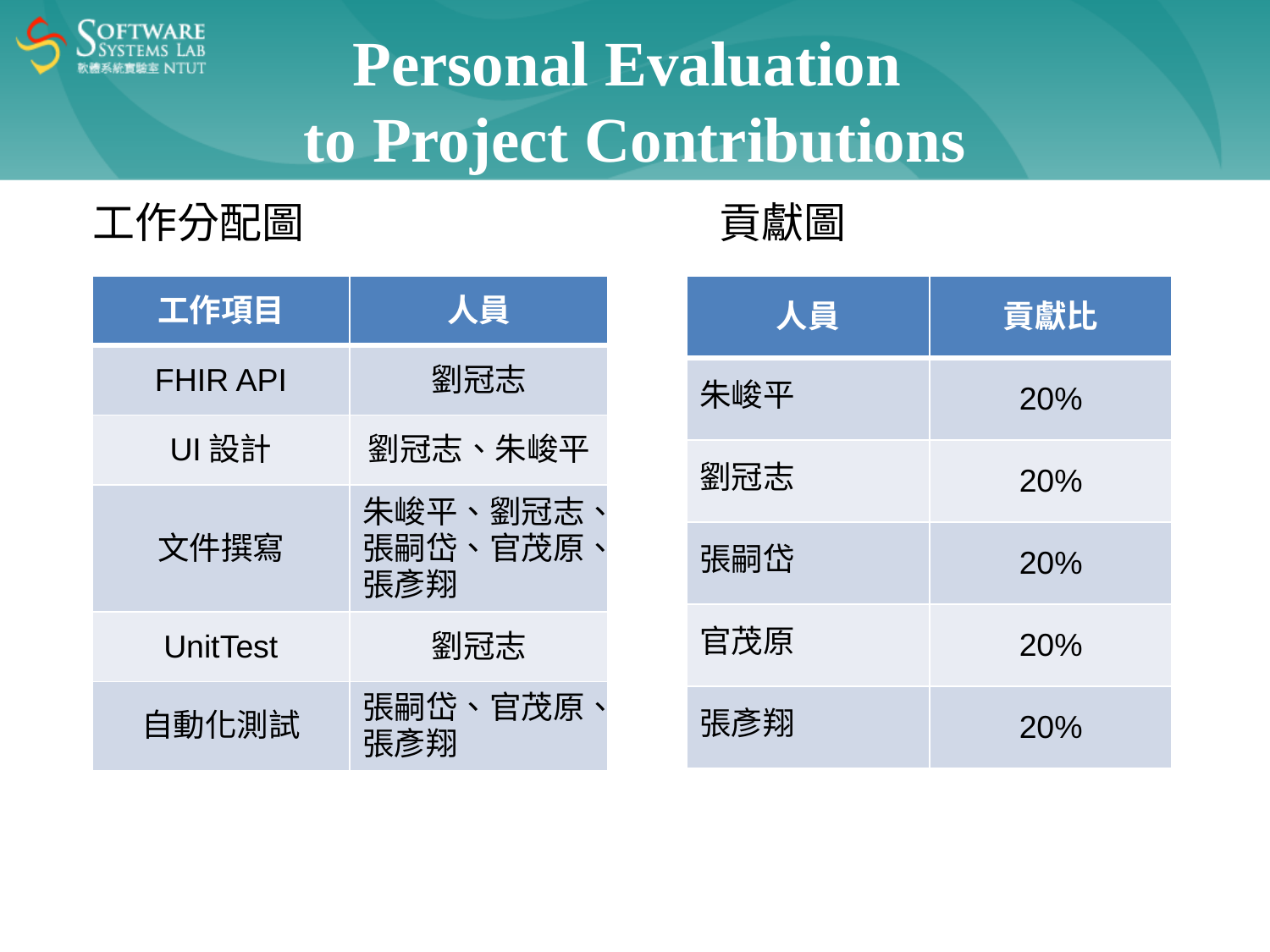

Personal Evaluation
to Project Contributions

工作分配圖
貢獻圖
| 工作項目 | 人員 |
| --- | --- |
| FHIR API | 劉冠志 |
| UI設計 | 劉冠志、朱峻平 |
| 文件撰寫 | 朱峻平、劉冠志、張嗣岱、官茂原、張彥翔 |
| UnitTest | 劉冠志 |
| 自動化測試 | 張嗣岱、官茂原、張彥翔 |
| 人員 | 貢獻比 |
| --- | --- |
| 朱峻平 | 20% |
| 劉冠志 | 20% |
| 張嗣岱 | 20% |
| 官茂原 | 20% |
| 張彥翔 | 20% |